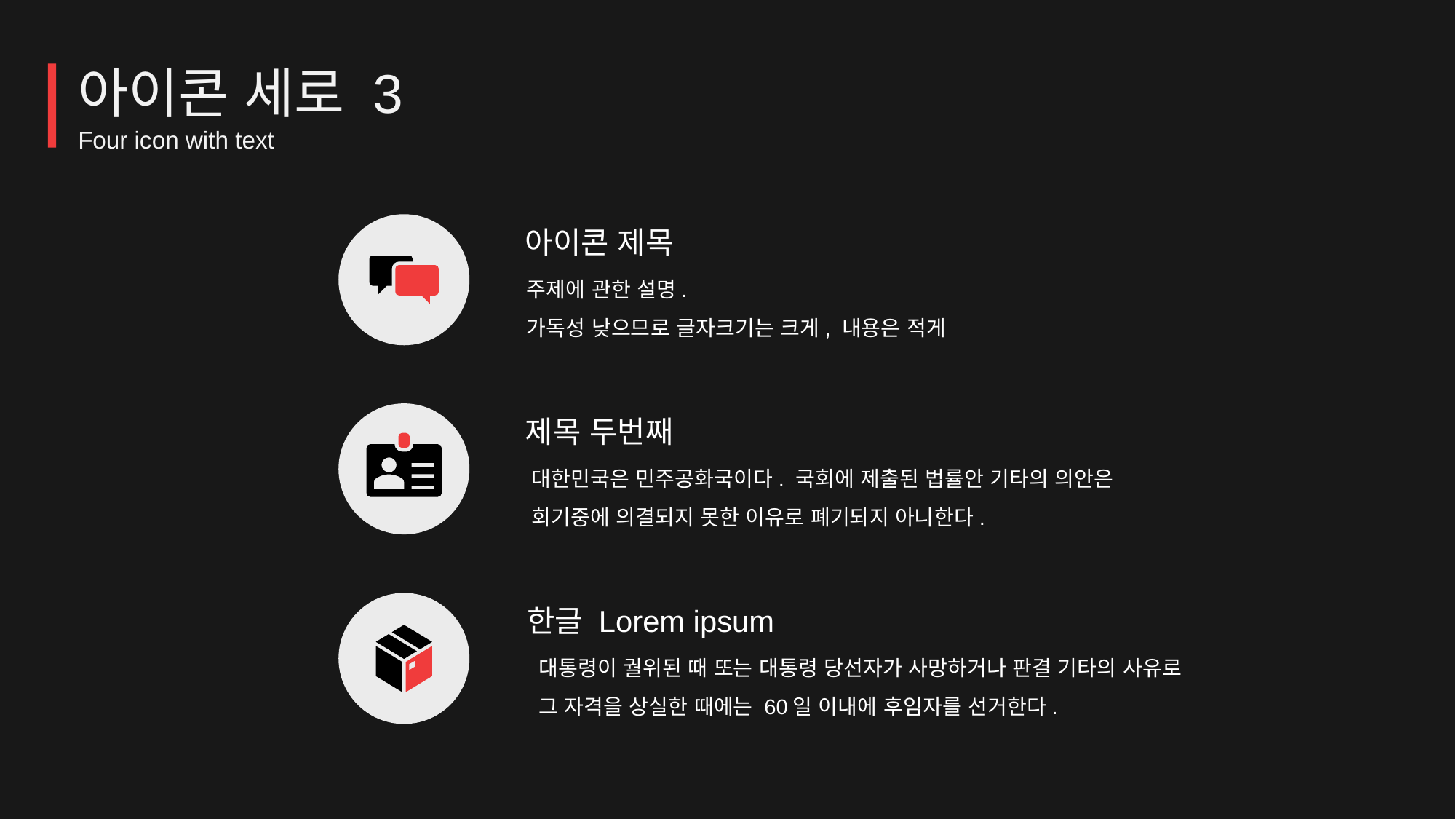

아이콘 세로 3
Four icon with text

아이콘 제목

주제에 관한 설명.
가독성 낮으므로 글자크기는 크게, 내용은 적게

제목 두번째

대한민국은 민주공화국이다. 국회에 제출된 법률안 기타의 의안은
회기중에 의결되지 못한 이유로 폐기되지 아니한다.

한글 Lorem ipsum

대통령이 궐위된 때 또는 대통령 당선자가 사망하거나 판결 기타의 사유로
그 자격을 상실한 때에는 60일 이내에 후임자를 선거한다.